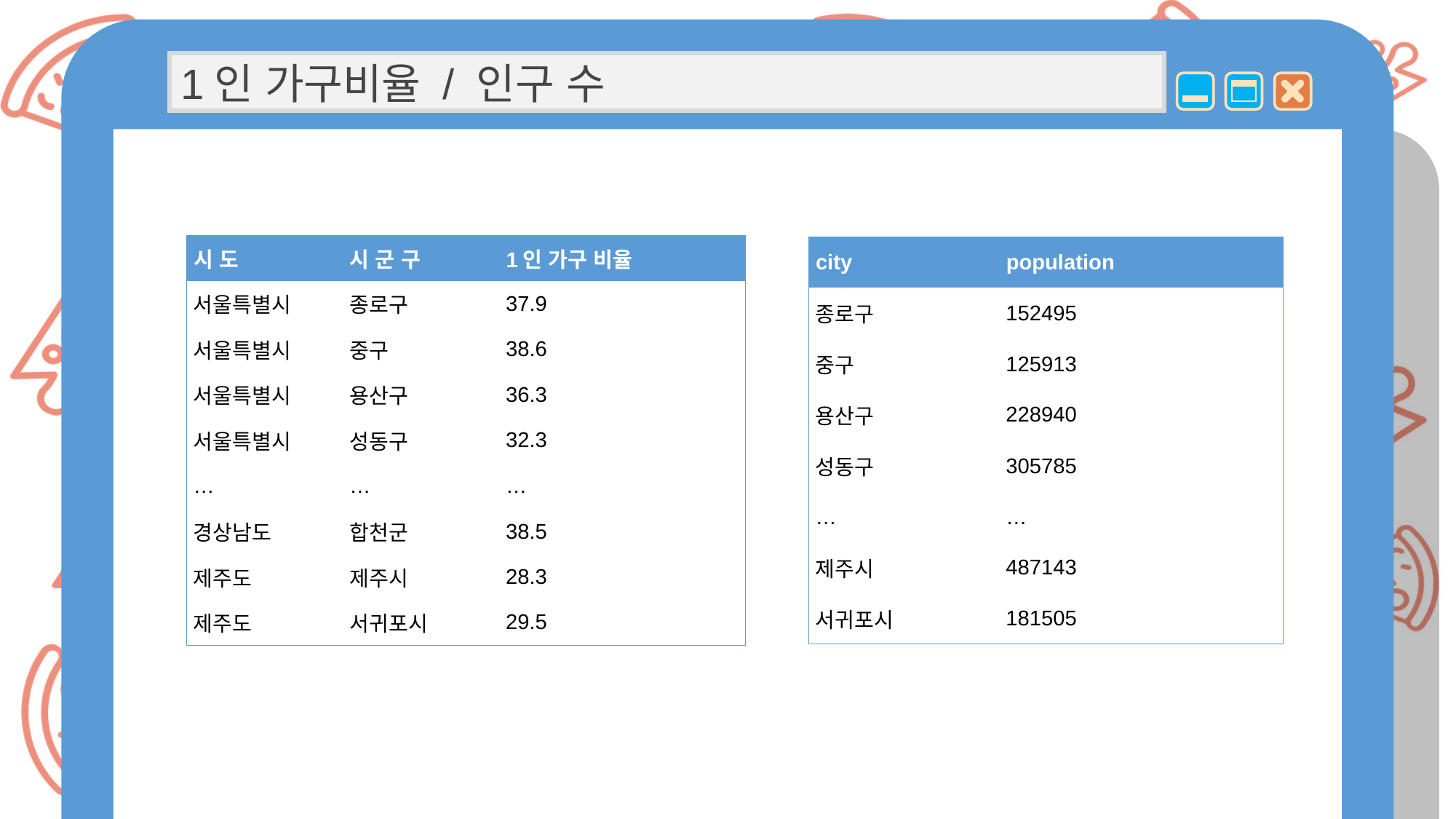

1인 가구비율 / 인구 수

| 시 도 | 시 군 구 | 1인 가구 비율 |
| --- | --- | --- |
| 서울특별시 | 종로구 | 37.9 |
| 서울특별시 | 중구 | 38.6 |
| 서울특별시 | 용산구 | 36.3 |
| 서울특별시 | 성동구 | 32.3 |
| … | … | … |
| 경상남도 | 합천군 | 38.5 |
| 제주도 | 제주시 | 28.3 |
| 제주도 | 서귀포시 | 29.5 |
| city | population |
| --- | --- |
| 종로구 | 152495 |
| 중구 | 125913 |
| 용산구 | 228940 |
| 성동구 | 305785 |
| … | … |
| 제주시 | 487143 |
| 서귀포시 | 181505 |